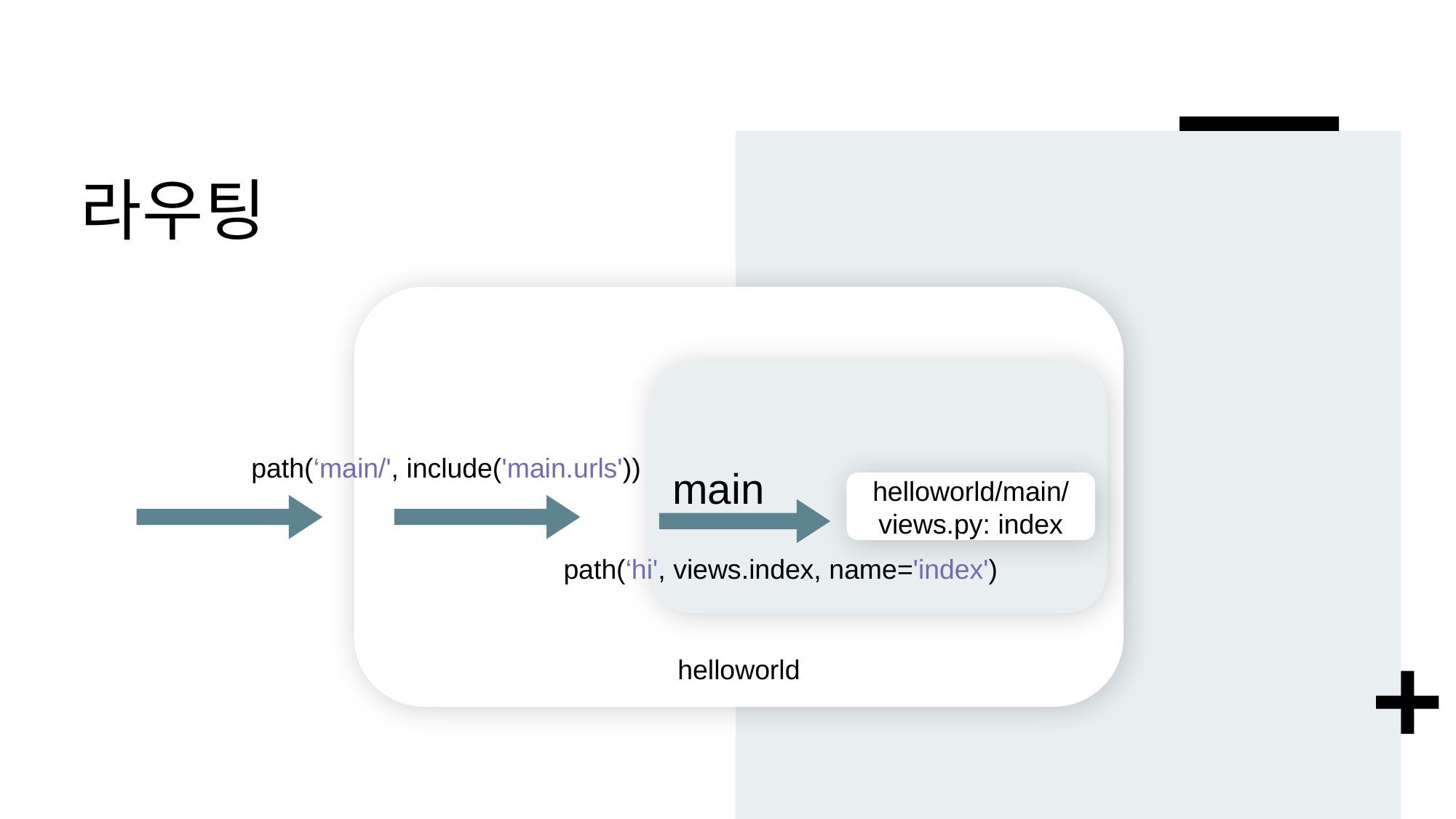

# 라우팅

main
path(‘main/', include('main.urls'))
helloworld/main/
views.py: index

path(‘hi', views.index, name='index')
helloworld